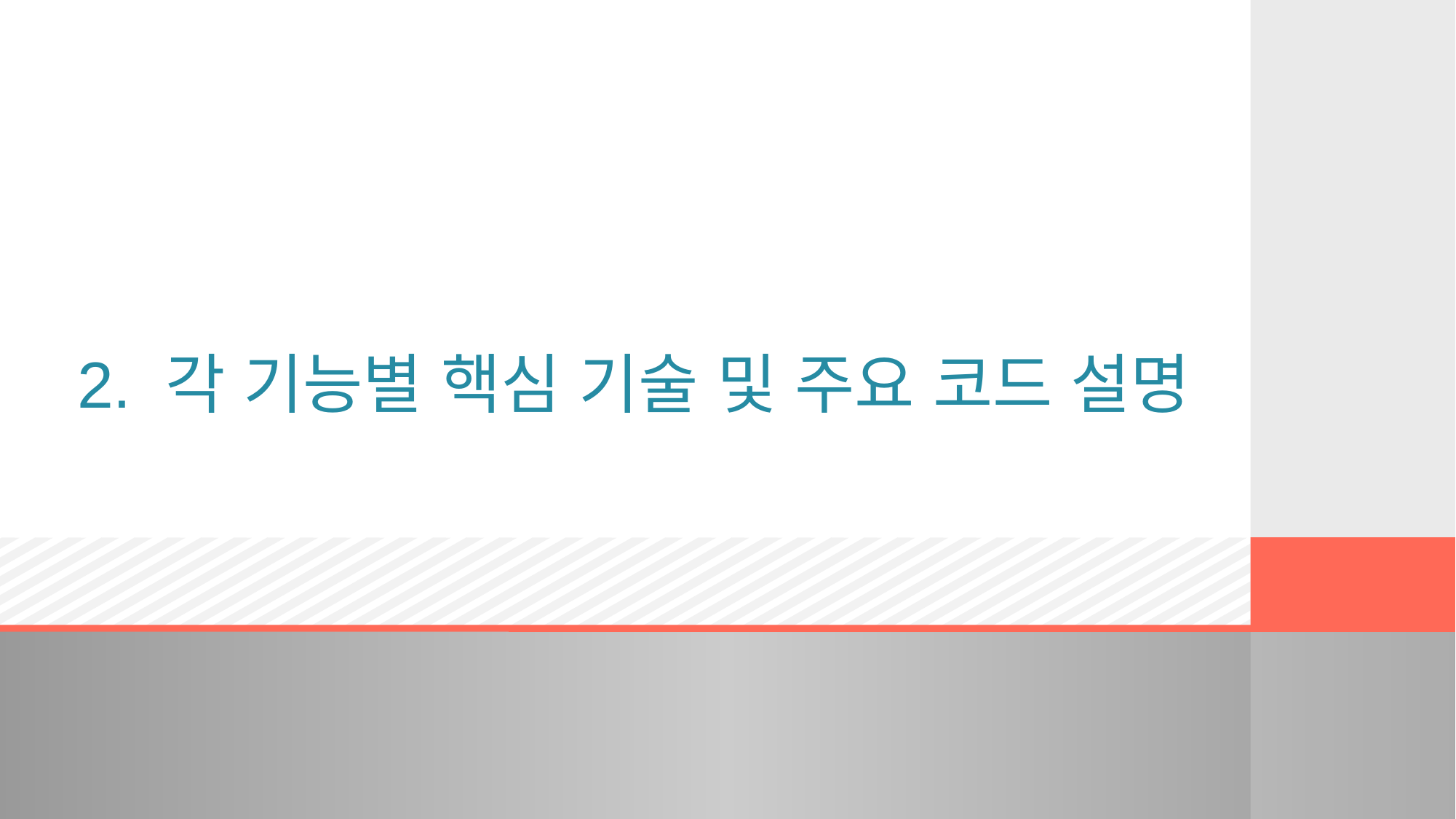

# 2. 각 기능별 핵심 기술 및 주요 코드 설명